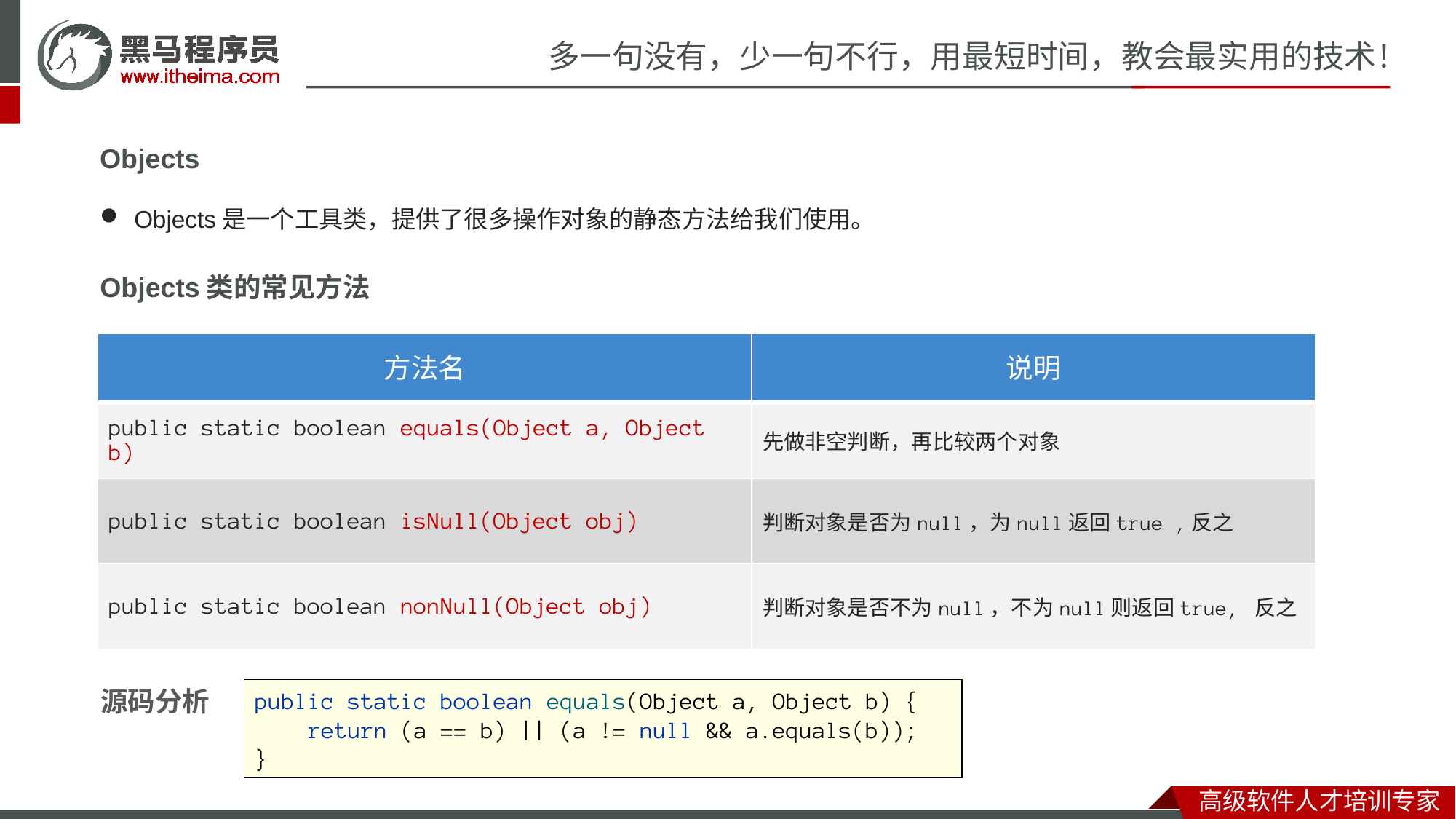

Objects
Objects是一个工具类，提供了很多操作对象的静态方法给我们使用。
Objects类的常见方法
| 方法名 | 说明 |
| --- | --- |
| public static boolean equals(Object a, Object b) | 先做非空判断，再比较两个对象 |
| public static boolean isNull(Object obj) | 判断对象是否为null，为null返回true ,反之 |
| public static boolean nonNull(Object obj) | 判断对象是否不为null，不为null则返回true, 反之 |
源码分析
public static boolean equals(Object a, Object b) {
    return (a == b) || (a != null && a.equals(b));
}